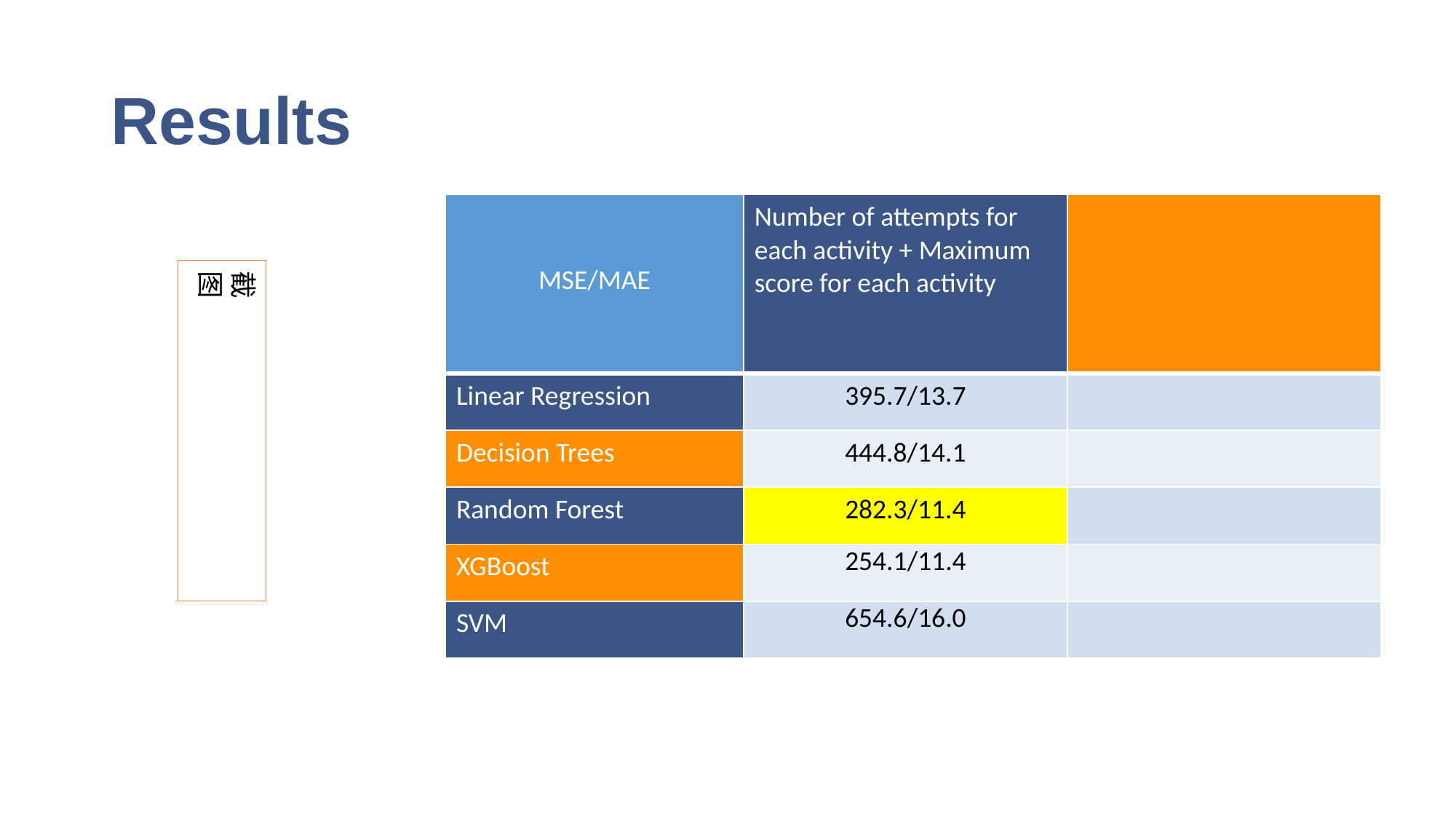

# Results
| MSE/MAE | Number of attempts for each activity + Maximum score for each activity |  |
| --- | --- | --- |
| Linear Regression | 395.7/13.7 |  |
| Decision Trees | 444.8/14.1 |  |
| Random Forest | 282.3/11.4 |  |
| XGBoost | 254.1/11.4 |  |
| SVM | 654.6/16.0 |  |
截
图